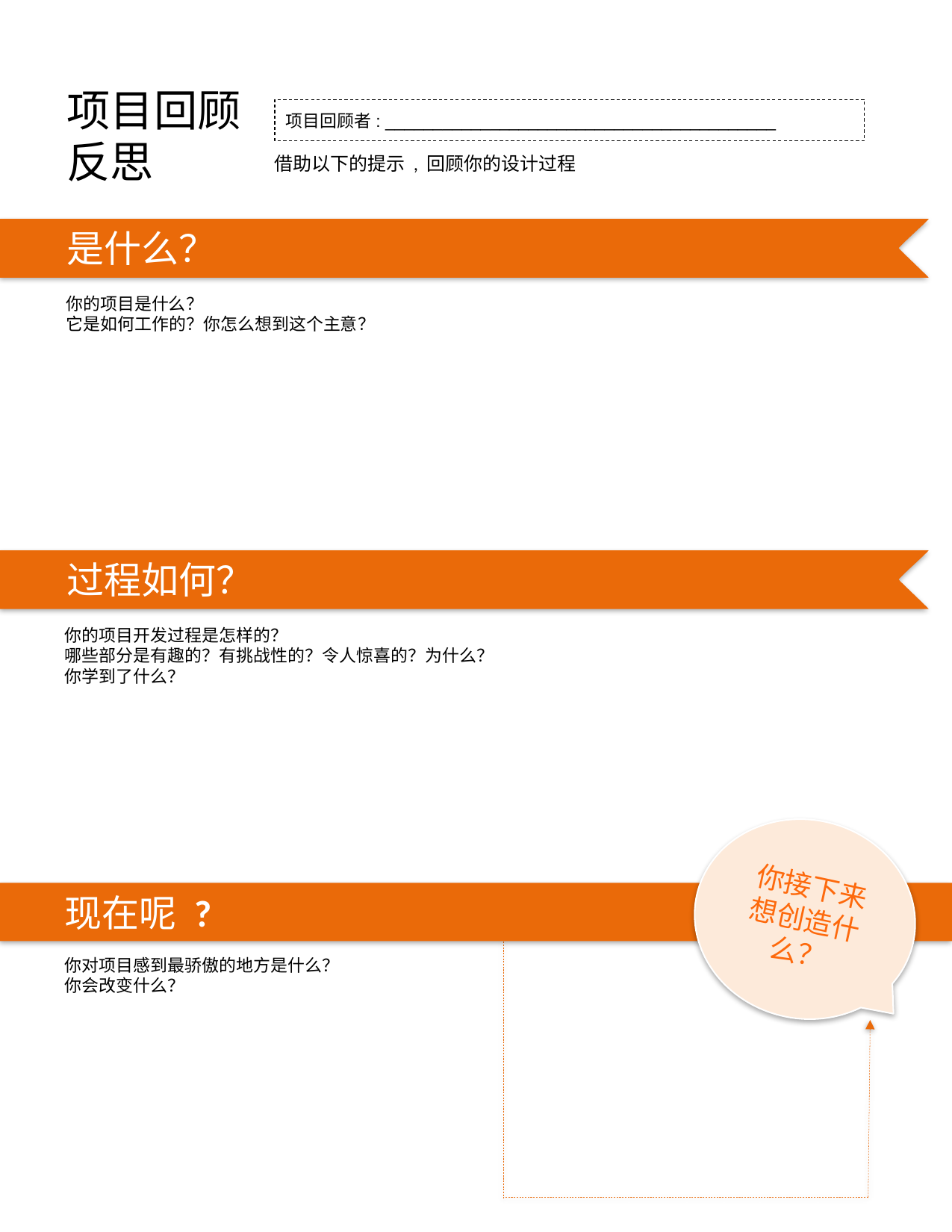

项目回顾反思
项目回顾者: _________________________________________
借助以下的提示 , 回顾你的设计过程

是什么？
FEEDBACK FOR:
你的项目是什么？
它是如何工作的？你怎么想到这个主意？

过程如何？
你的项目开发过程是怎样的？
哪些部分是有趣的？有挑战性的？令人惊喜的？为什么？
你学到了什么？
你接下来想创造什么？

现在呢 ?

你对项目感到最骄傲的地方是什么？
你会改变什么？